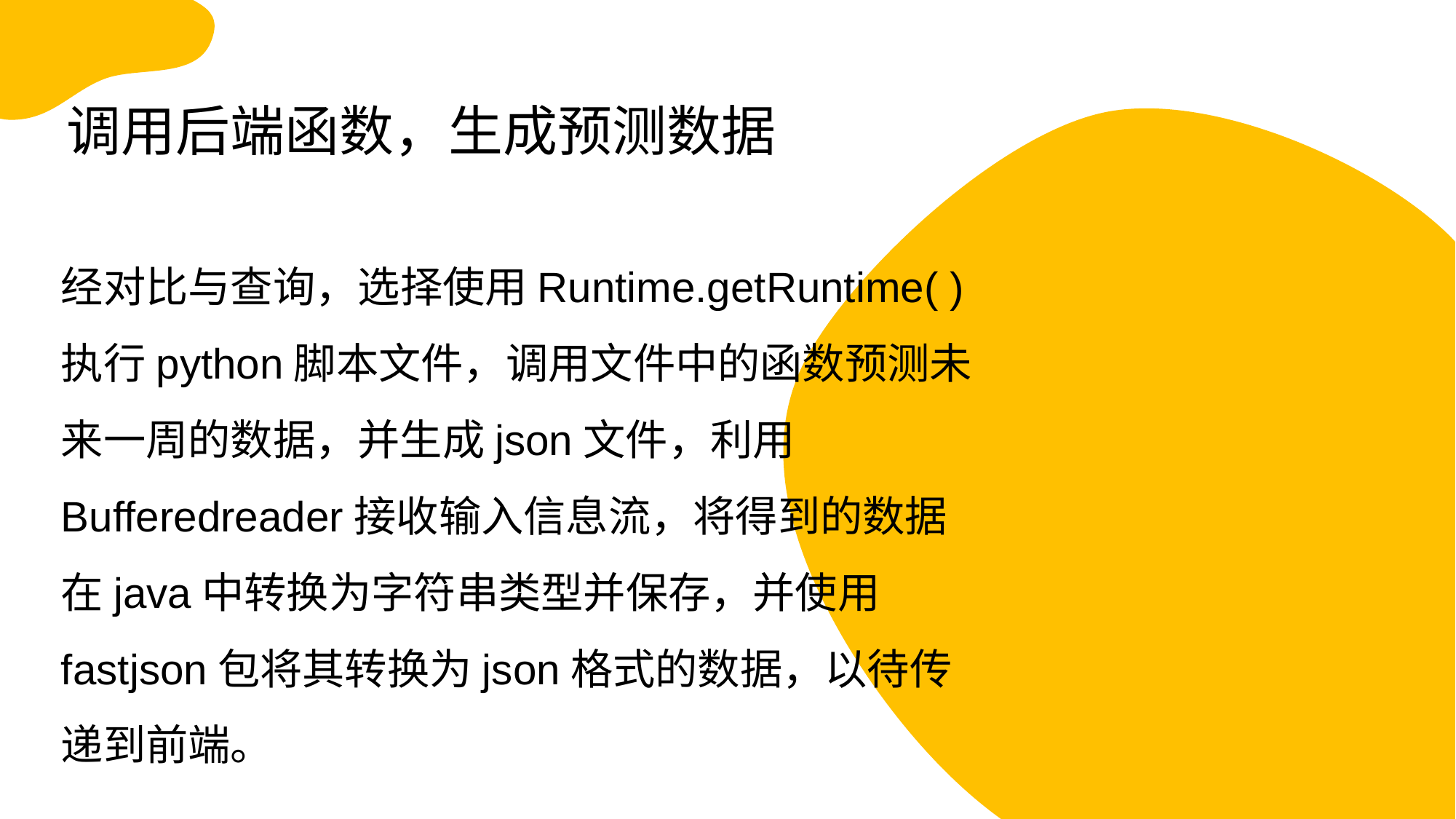

调用后端函数，生成预测数据

经对比与查询，选择使用Runtime.getRuntime( )执行python脚本文件，调用文件中的函数预测未来一周的数据，并生成json文件，利用Bufferedreader接收输入信息流，将得到的数据在java中转换为字符串类型并保存，并使用fastjson包将其转换为json格式的数据，以待传递到前端。